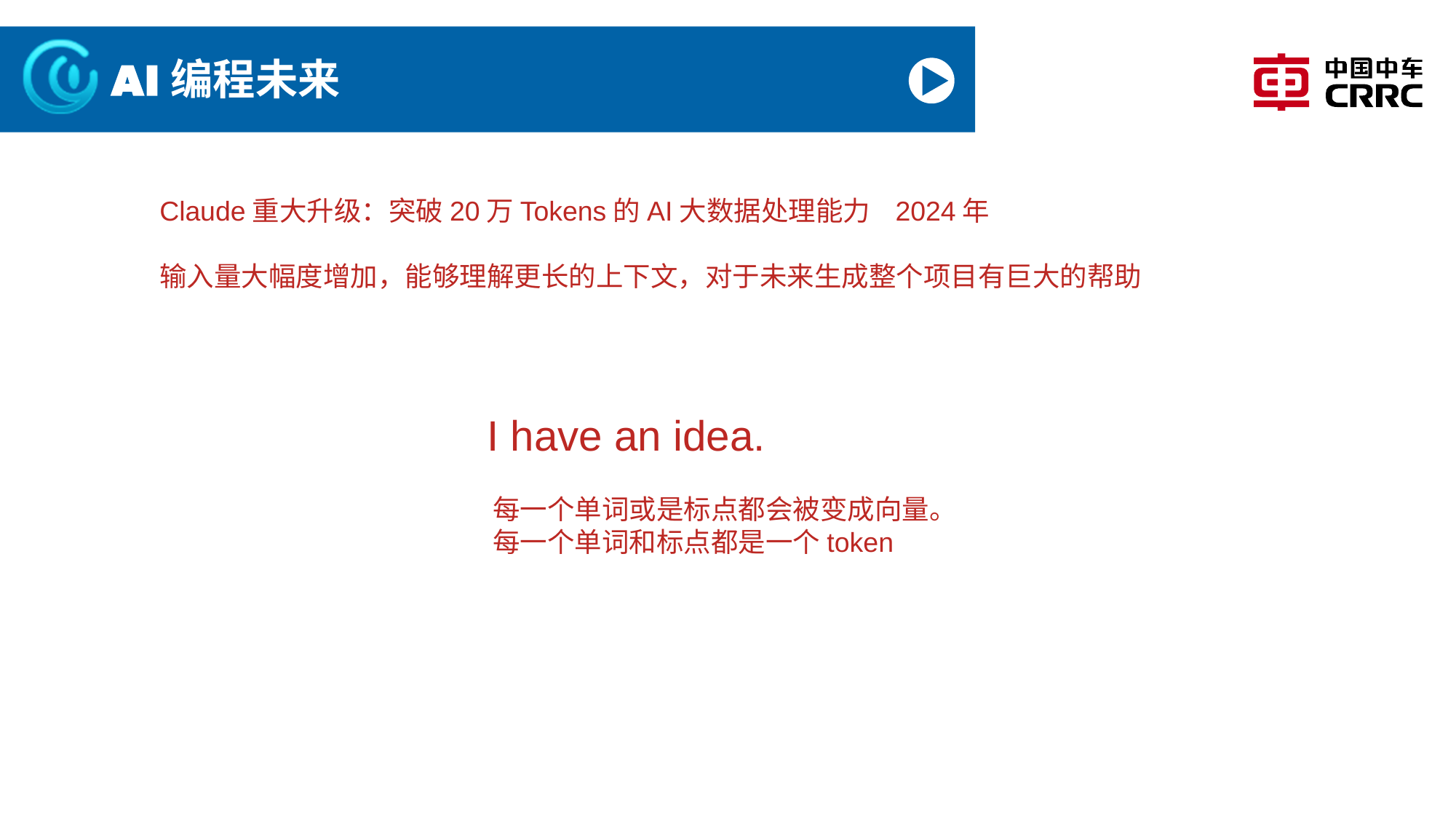

# AI编程未来
Claude重大升级：突破20万Tokens的AI大数据处理能力   2024年

输入量大幅度增加，能够理解更长的上下文，对于未来生成整个项目有巨大的帮助

I have an idea.

                                            每一个单词或是标点都会被变成向量。
                                            每一个单词和标点都是一个token

135